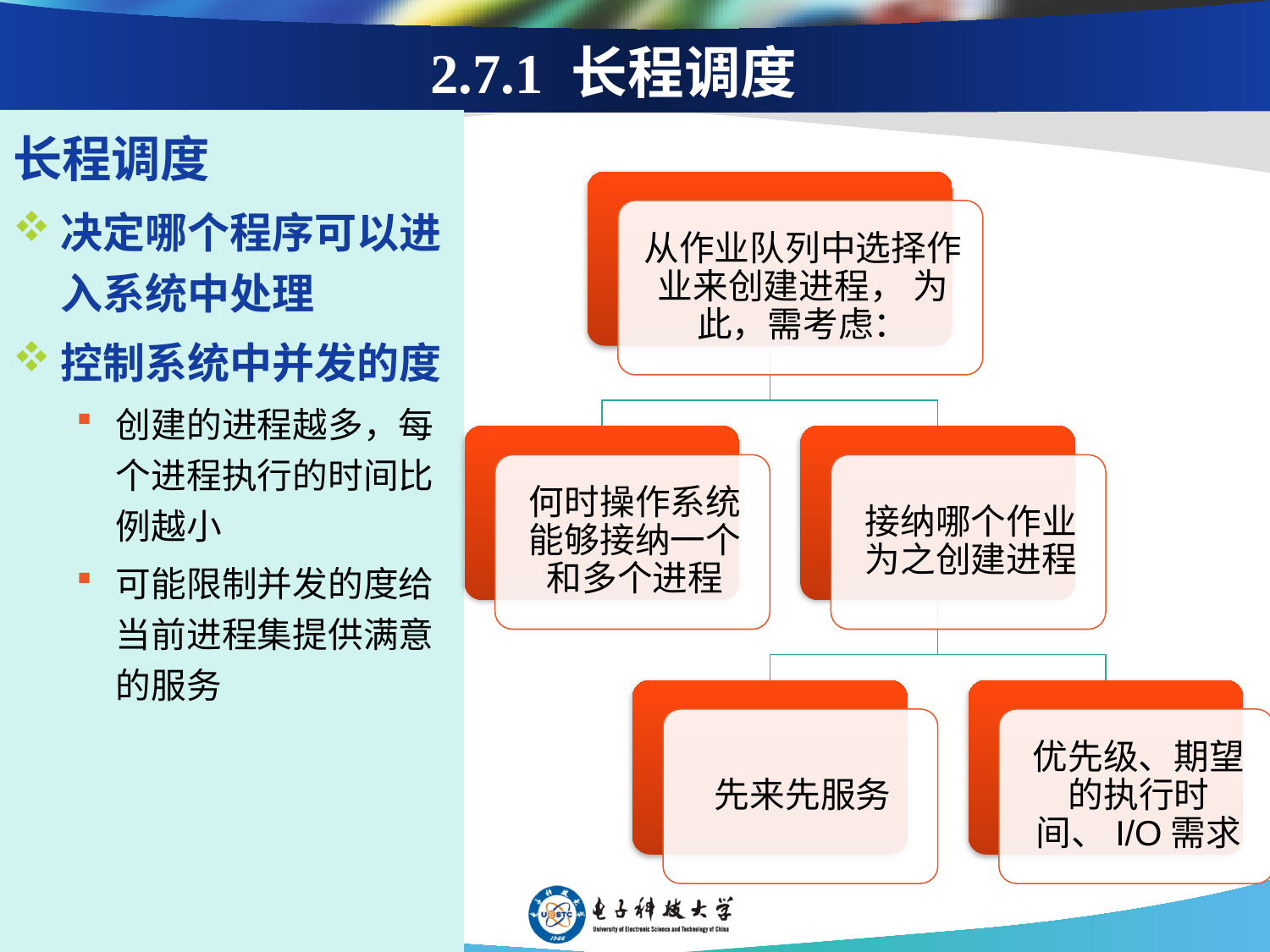

# 2.7.1 长程调度
长程调度
决定哪个程序可以进入系统中处理
控制系统中并发的度
创建的进程越多，每个进程执行的时间比例越小
可能限制并发的度给当前进程集提供满意的服务
从作业队列中选择作业来创建进程， 为此，需考虑：
何时操作系统能够接纳一个和多个进程
接纳哪个作业为之创建进程
先来先服务
优先级、期望的执行时间、I/O需求